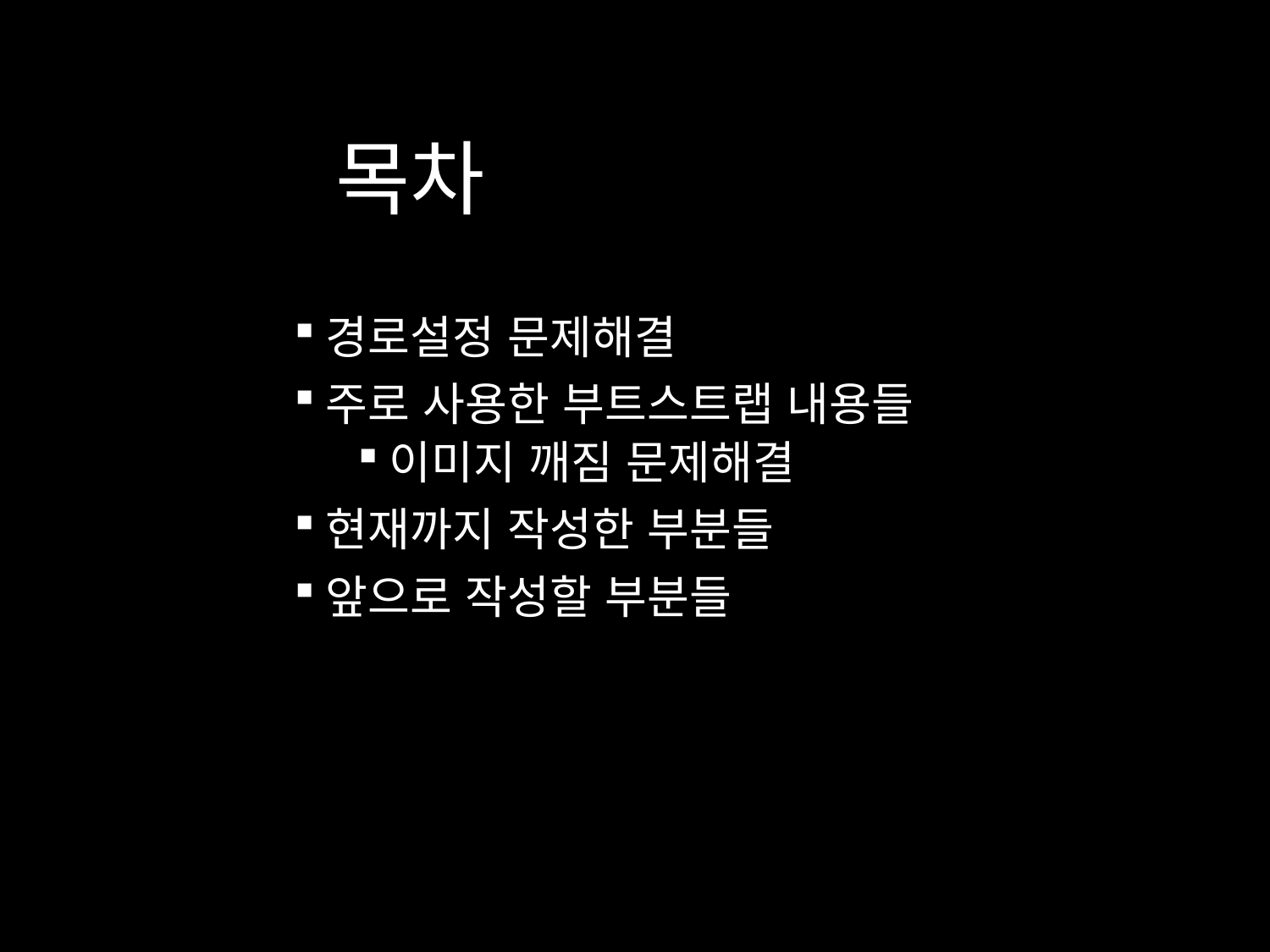

# 목차
경로설정 문제해결
주로 사용한 부트스트랩 내용들
이미지 깨짐 문제해결
현재까지 작성한 부분들
앞으로 작성할 부분들